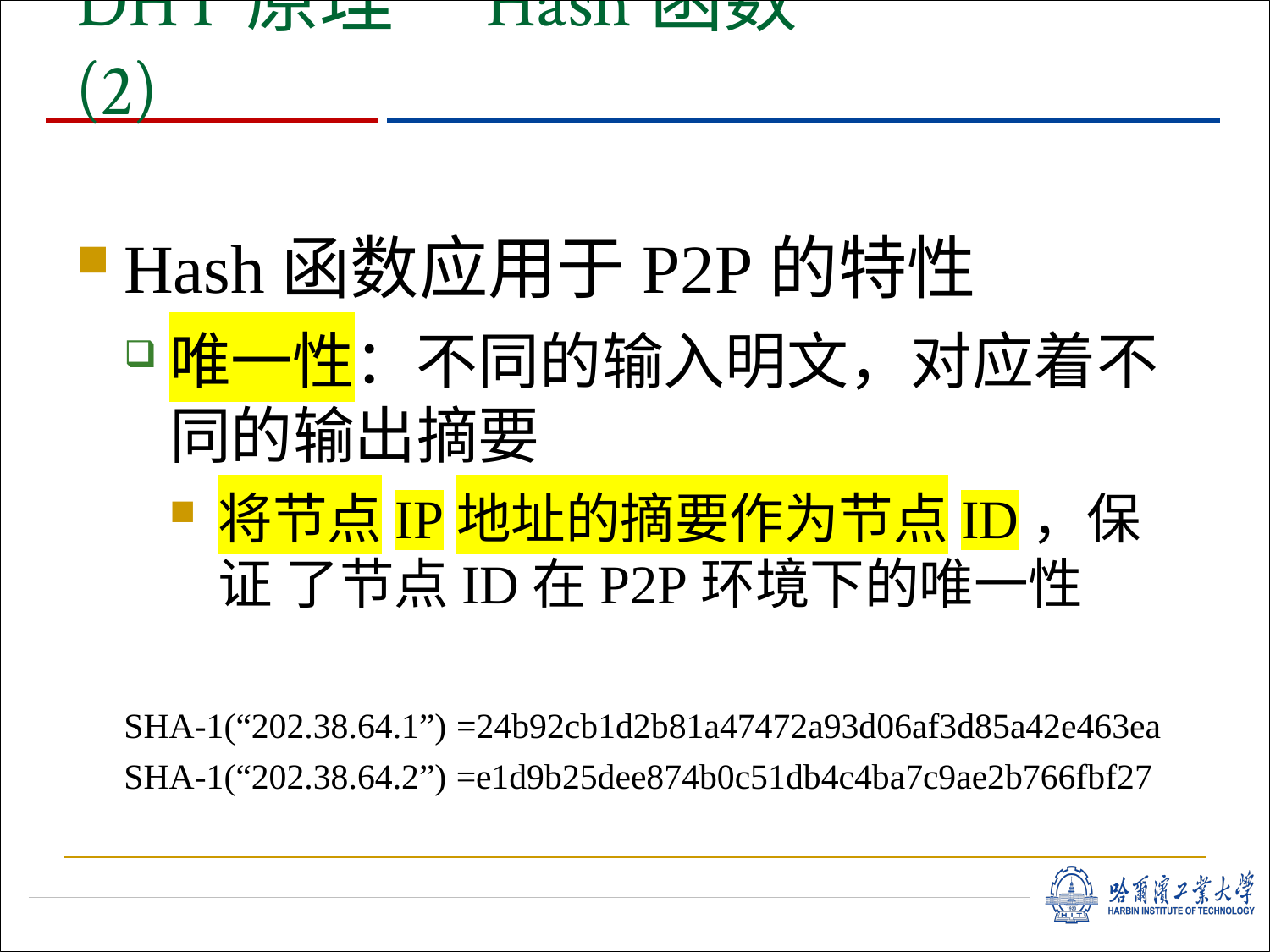

31

# DHT原理—Hash函数(2)
Hash函数应用于P2P的特性
唯一性：不同的输入明文，对应着不 同的输出摘要
将节点IP地址的摘要作为节点ID，保证 了节点ID在P2P环境下的唯一性
SHA-1(“202.38.64.1”) =24b92cb1d2b81a47472a93d06af3d85a42e463ea
SHA-1(“202.38.64.2”) =e1d9b25dee874b0c51db4c4ba7c9ae2b766fbf27